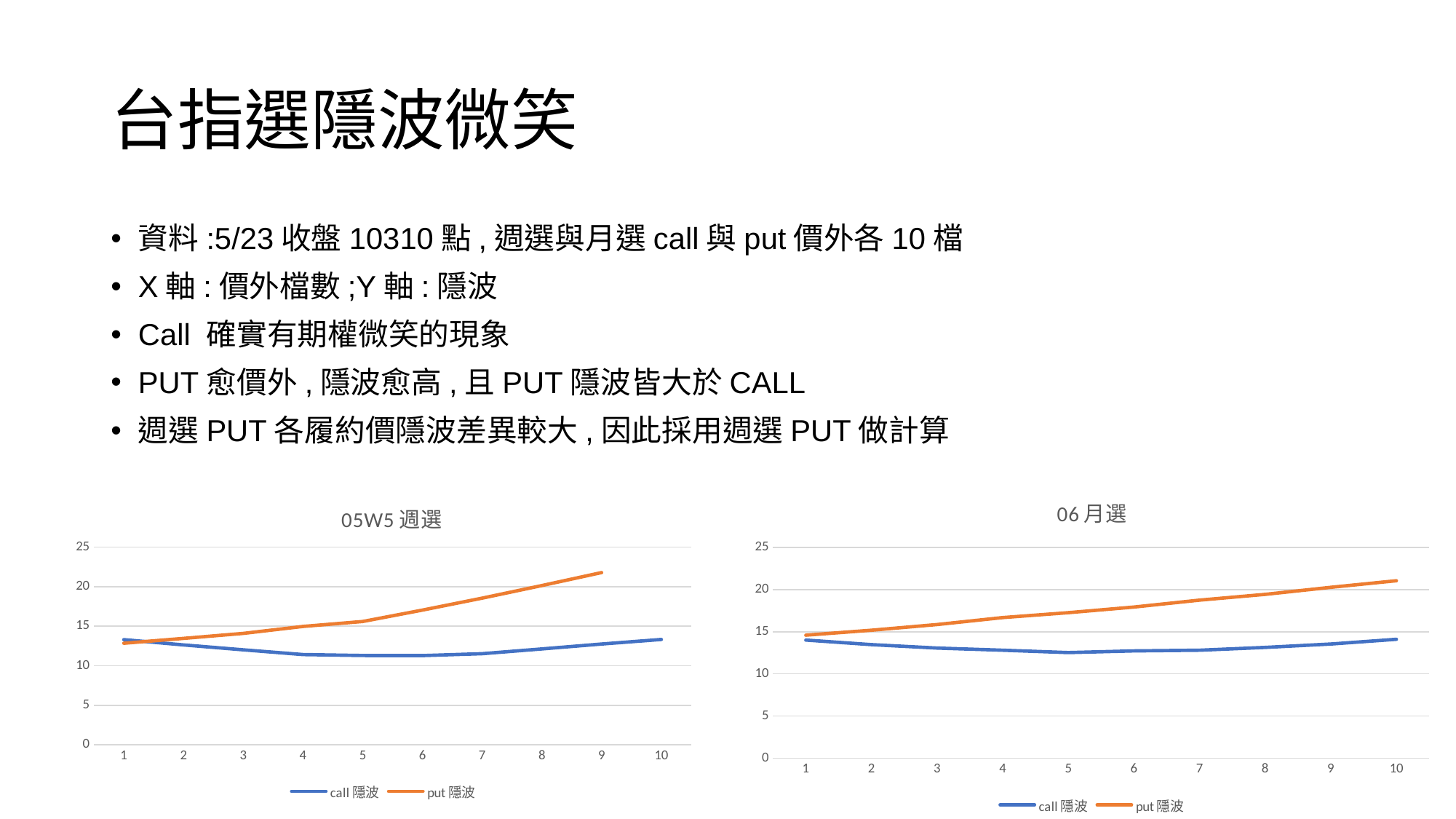

# 台指選隱波微笑
資料:5/23收盤10310點,週選與月選call與put價外各10檔
X軸:價外檔數;Y軸:隱波
Call 確實有期權微笑的現象
PUT愈價外,隱波愈高,且PUT隱波皆大於CALL
週選PUT各履約價隱波差異較大,因此採用週選PUT做計算

### Chart: 05W5週選

| Category | call隱波 | put隱波 |
|---|---|---|

### Chart: 06月選

| Category | call隱波 | put隱波 |
|---|---|---|